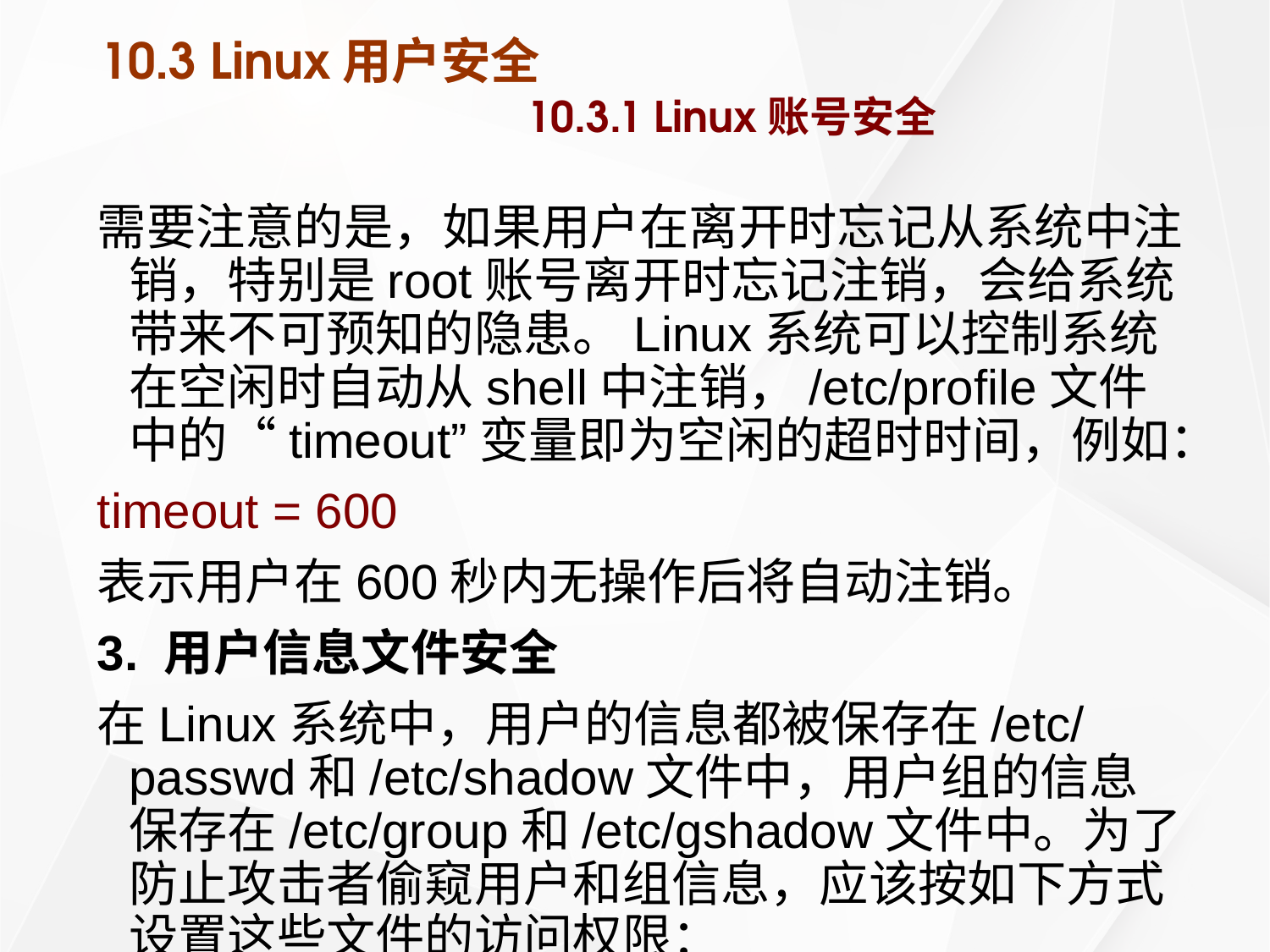

# 10.3 Linux用户安全 10.3.1 Linux账号安全
需要注意的是，如果用户在离开时忘记从系统中注销，特别是root账号离开时忘记注销，会给系统带来不可预知的隐患。Linux系统可以控制系统在空闲时自动从shell中注销，/etc/profile文件中的“timeout”变量即为空闲的超时时间，例如：
timeout = 600
表示用户在600秒内无操作后将自动注销。
3. 用户信息文件安全
在Linux系统中，用户的信息都被保存在/etc/passwd和/etc/shadow文件中，用户组的信息保存在/etc/group和/etc/gshadow文件中。为了防止攻击者偷窥用户和组信息，应该按如下方式设置这些文件的访问权限：